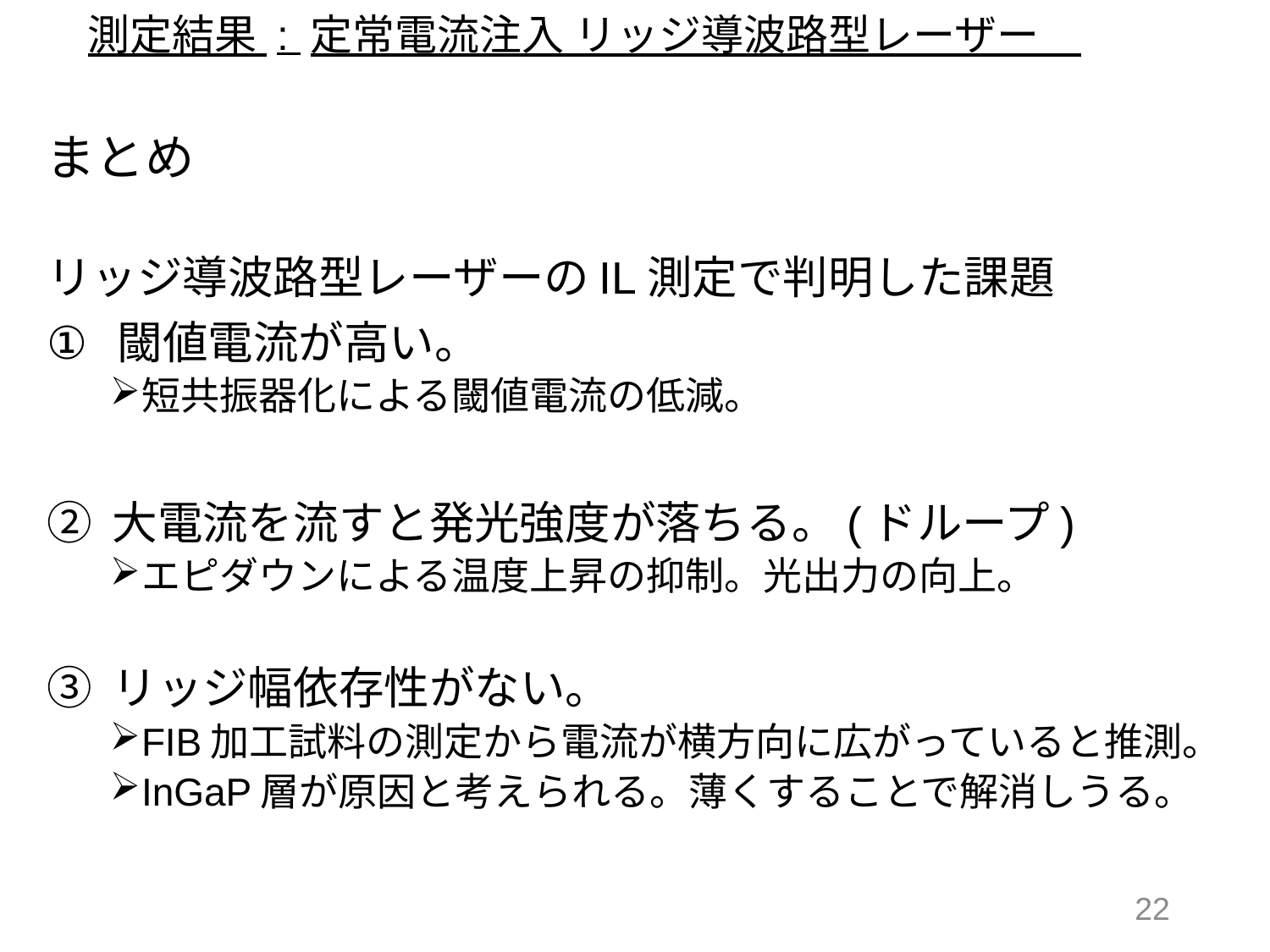

# 測定結果 : 定常電流注入 リッジ導波路型レーザー
まとめ

リッジ導波路型レーザーのIL測定で判明した課題
閾値電流が高い。
短共振器化による閾値電流の低減。

② 大電流を流すと発光強度が落ちる。(ドループ)
エピダウンによる温度上昇の抑制。光出力の向上。

③ リッジ幅依存性がない。
FIB加工試料の測定から電流が横方向に広がっていると推測。
InGaP層が原因と考えられる。薄くすることで解消しうる。

22